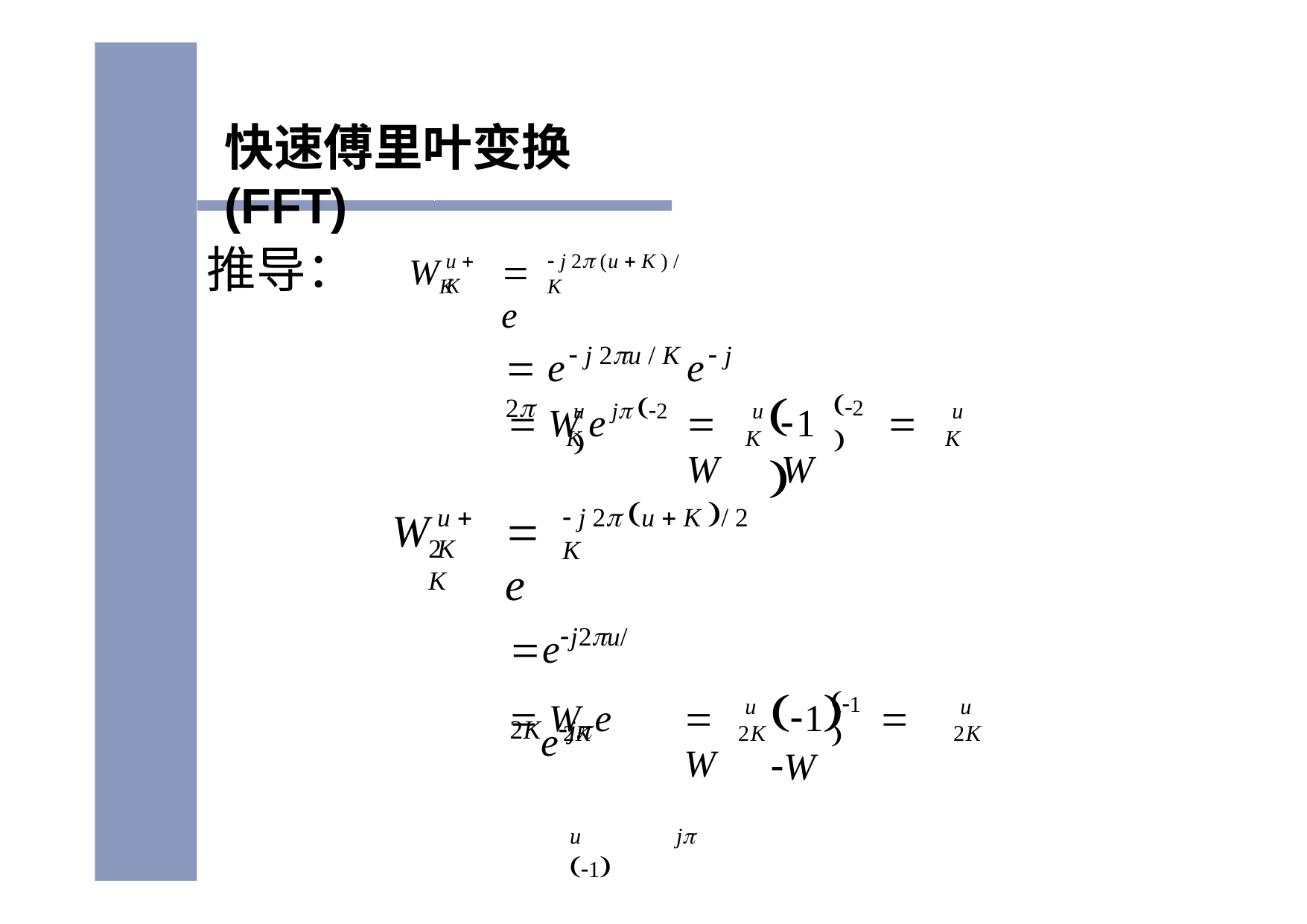

快速傅里叶变换(FFT)

推导：
− j 2π (u + K ) / K
u + K
W
= e
K
= e− j 2πu / K e− j 2π
(	)
(−2)
u	jπ (−2 )
u
u
= W	e
= W
−1	= W
K
K
K
− j 2π (u + K )/ 2 K
u + K
W
= e
2 K
=e−j2πu/2Ke−jπ

u	jπ (−1)
(−1)	= −W
(−1)
u
2K
u
2K
= W	e
= W
2K